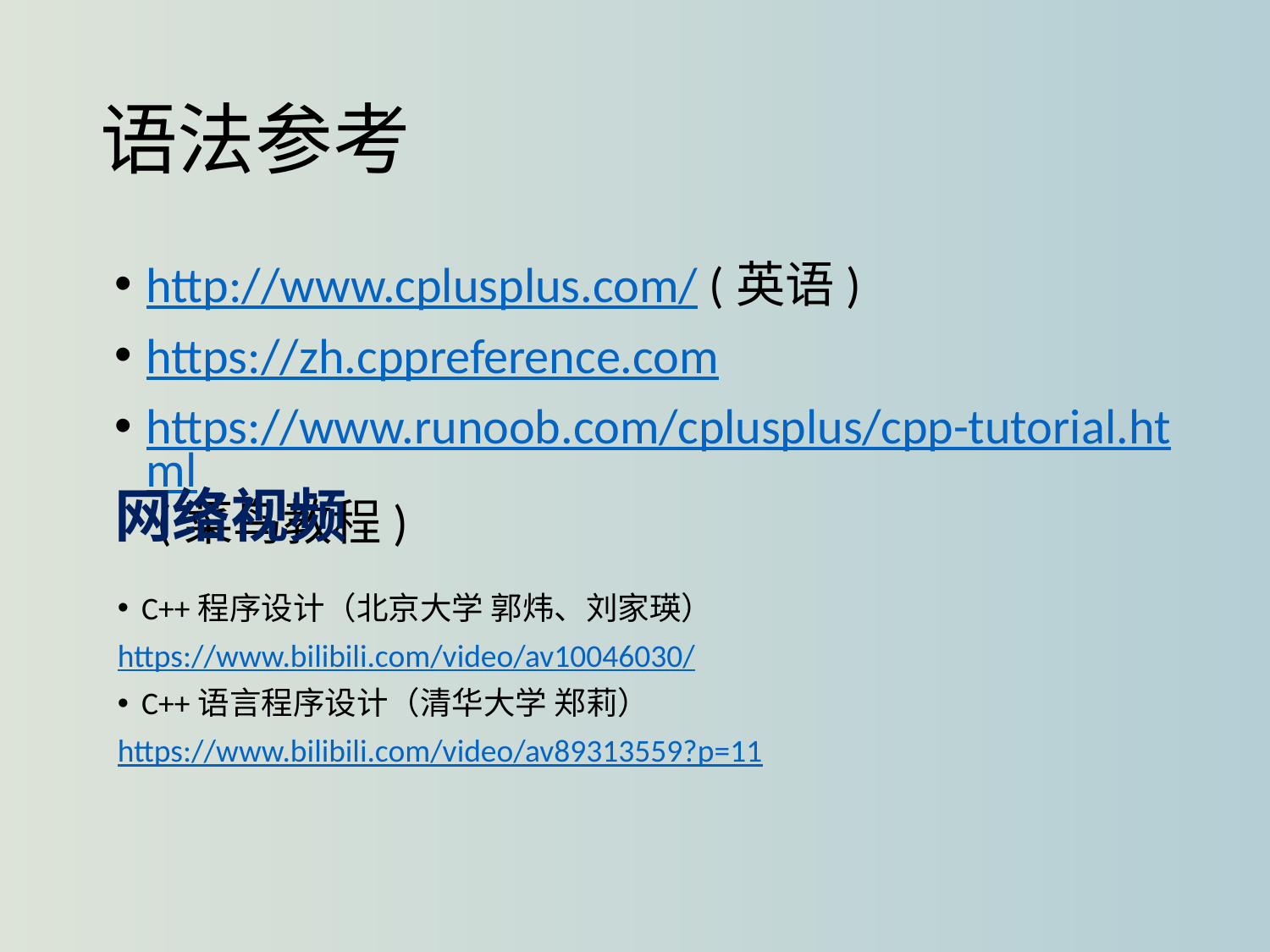

# 语法参考
http://www.cplusplus.com/ (英语)
https://zh.cppreference.com
https://www.runoob.com/cplusplus/cpp-tutorial.html (菜鸟教程)

网络视频
C++程序设计（北京大学 郭炜、刘家瑛）
https://www.bilibili.com/video/av10046030/
C++语言程序设计（清华大学 郑莉）
https://www.bilibili.com/video/av89313559?p=11